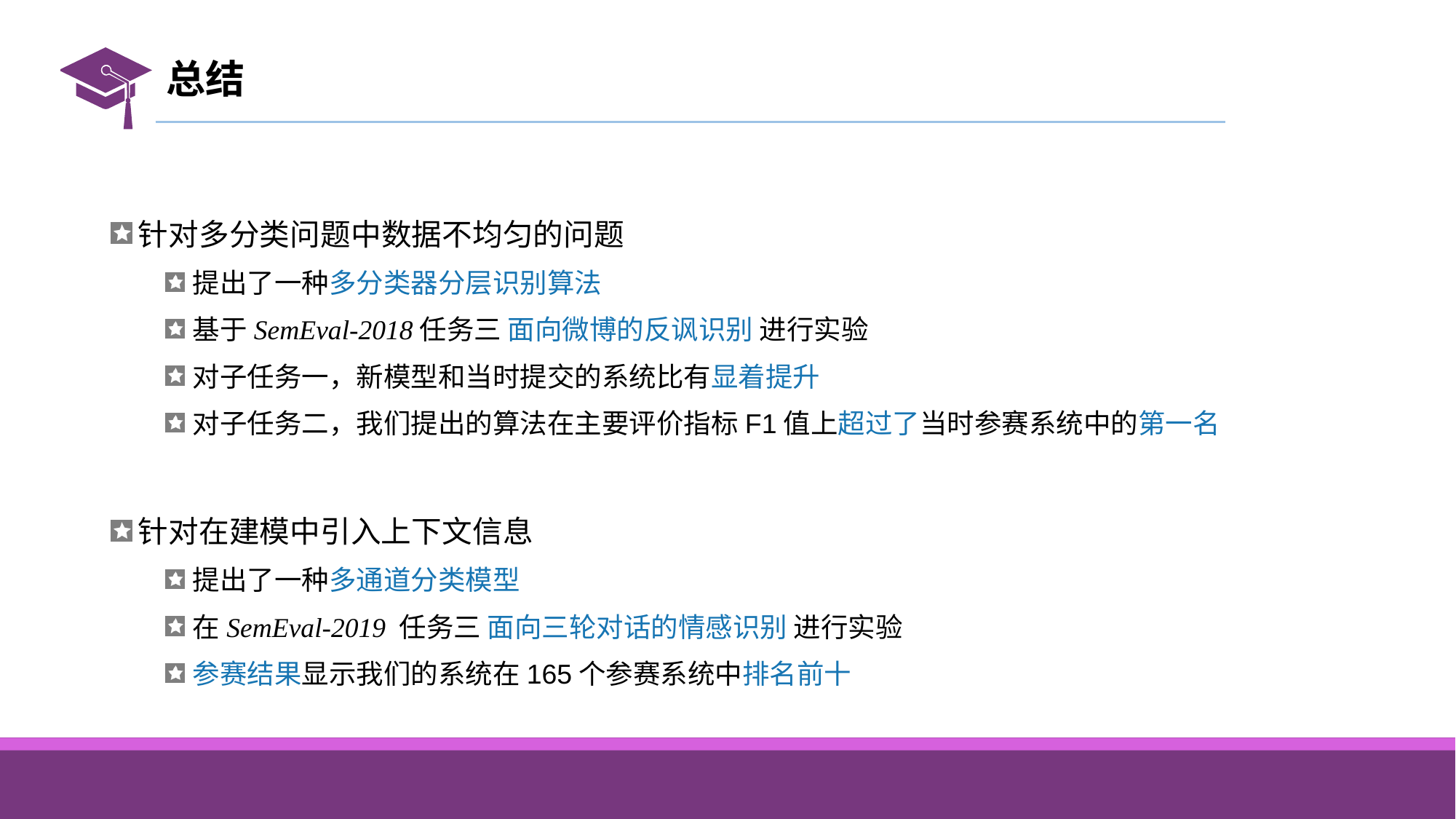

# 总结

针对多分类问题中数据不均匀的问题
提出了一种多分类器分层识别算法
基于SemEval-2018任务三 面向微博的反讽识别 进行实验
对子任务一，新模型和当时提交的系统比有显着提升
对子任务二，我们提出的算法在主要评价指标F1值上超过了当时参赛系统中的第一名

针对在建模中引入上下文信息
提出了一种多通道分类模型
在SemEval-2019 任务三 面向三轮对话的情感识别 进行实验
参赛结果显示我们的系统在165个参赛系统中排名前十